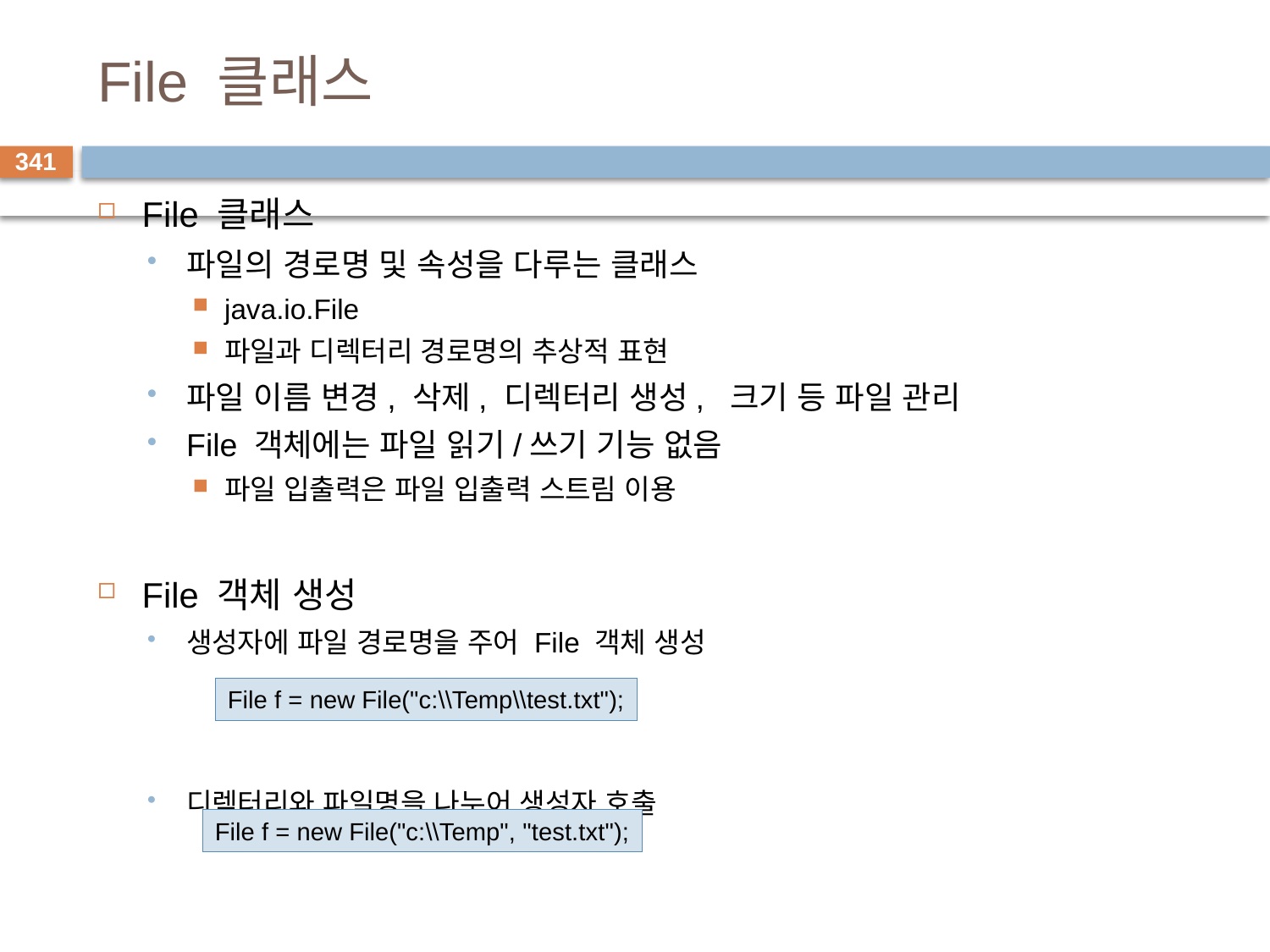

# File 클래스
341
File 클래스
파일의 경로명 및 속성을 다루는 클래스
java.io.File
파일과 디렉터리 경로명의 추상적 표현
파일 이름 변경, 삭제, 디렉터리 생성,  크기 등 파일 관리
File 객체에는 파일 읽기/쓰기 기능 없음
파일 입출력은 파일 입출력 스트림 이용

File 객체 생성
생성자에 파일 경로명을 주어 File 객체 생성

디렉터리와 파일명을 나누어 생성자 호출
File f = new File("c:\\Temp\\test.txt");
File f = new File("c:\\Temp", "test.txt");